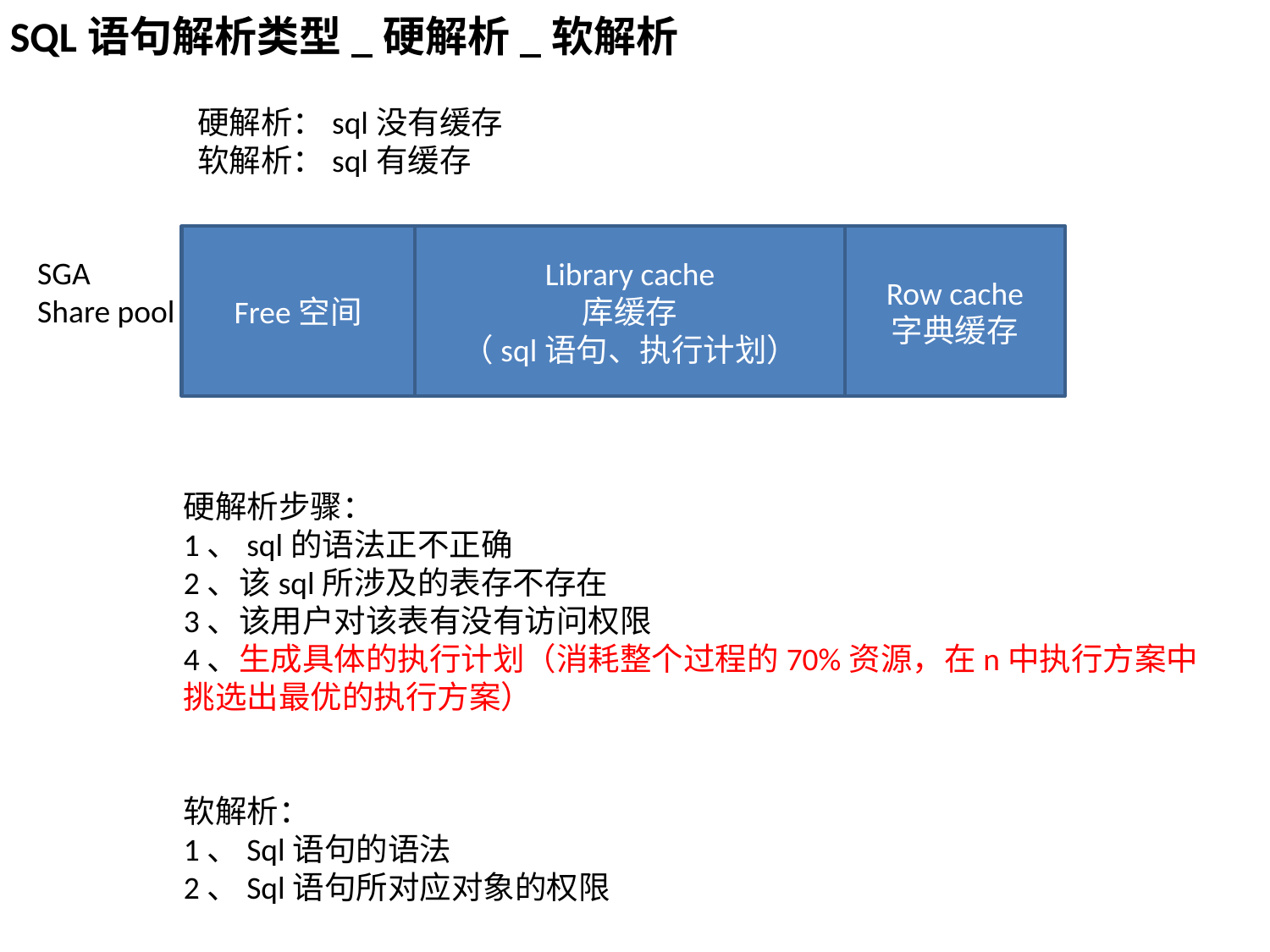

SQL语句解析类型_硬解析_软解析
硬解析：sql没有缓存
软解析：sql有缓存
Free空间
Library cache
库缓存
（sql语句、执行计划）
Row cache
字典缓存
SGA
Share pool
硬解析步骤：
1、sql的语法正不正确
2、该sql所涉及的表存不存在
3、该用户对该表有没有访问权限
4、生成具体的执行计划（消耗整个过程的70%资源，在n中执行方案中
挑选出最优的执行方案）

软解析：
1、Sql语句的语法
2、Sql语句所对应对象的权限